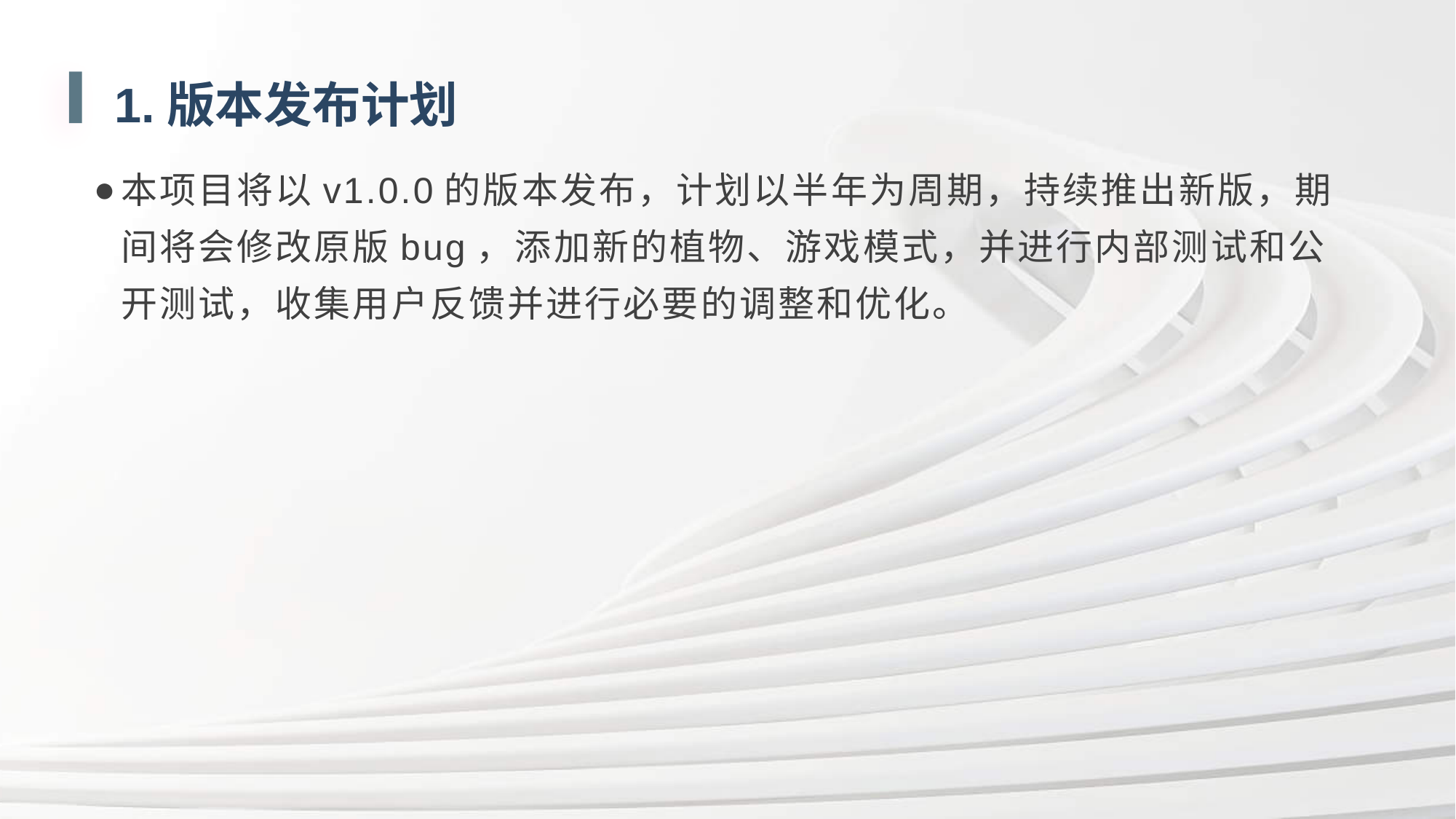

1.版本发布计划
本项目将以v1.0.0的版本发布，计划以半年为周期，持续推出新版，期间将会修改原版bug，添加新的植物、游戏模式，并进行内部测试和公开测试，收集用户反馈并进行必要的调整和优化。